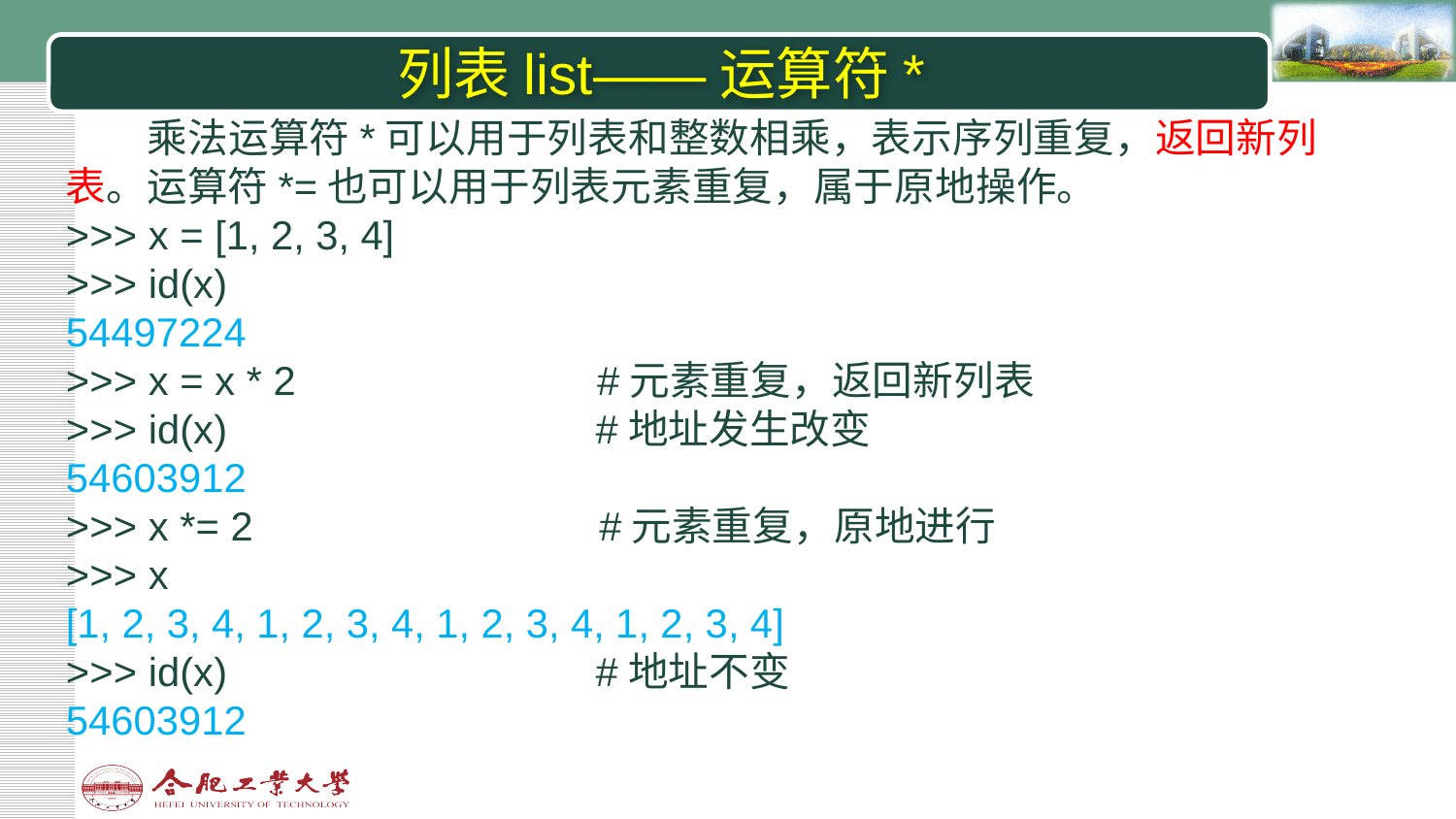

# 列表list——运算符*
        乘法运算符*可以用于列表和整数相乘，表示序列重复，返回新列表。运算符*=也可以用于列表元素重复，属于原地操作。
>>> x = [1, 2, 3, 4]
>>> id(x)
54497224
>>> x = x * 2                           #元素重复，返回新列表
>>> id(x)                                 #地址发生改变
54603912
>>> x *= 2                               #元素重复，原地进行
>>> x
[1, 2, 3, 4, 1, 2, 3, 4, 1, 2, 3, 4, 1, 2, 3, 4]
>>> id(x)                                 #地址不变
54603912